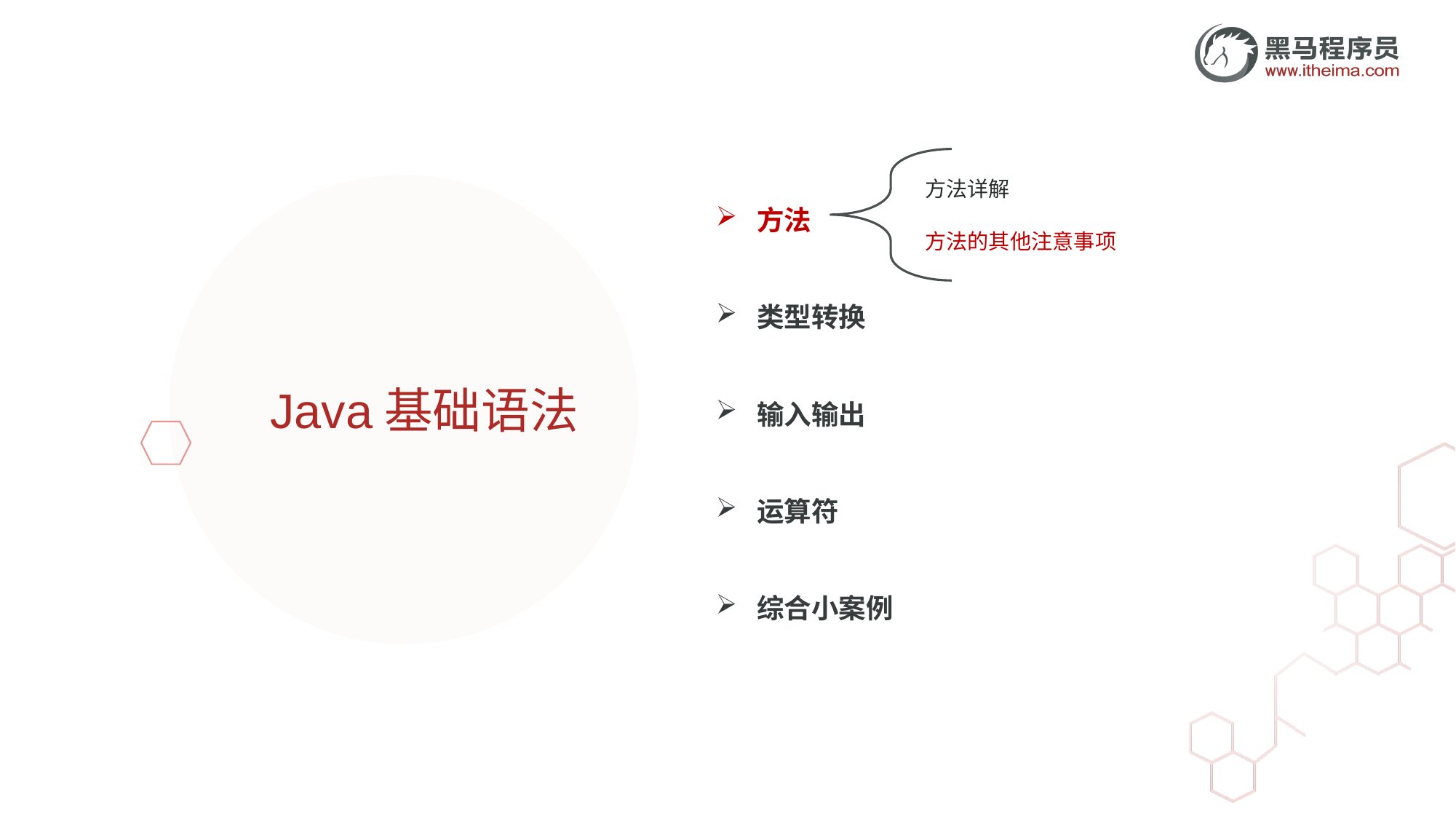

方法详解

方法
类型转换
输入输出
运算符
综合小案例

方法的其他注意事项